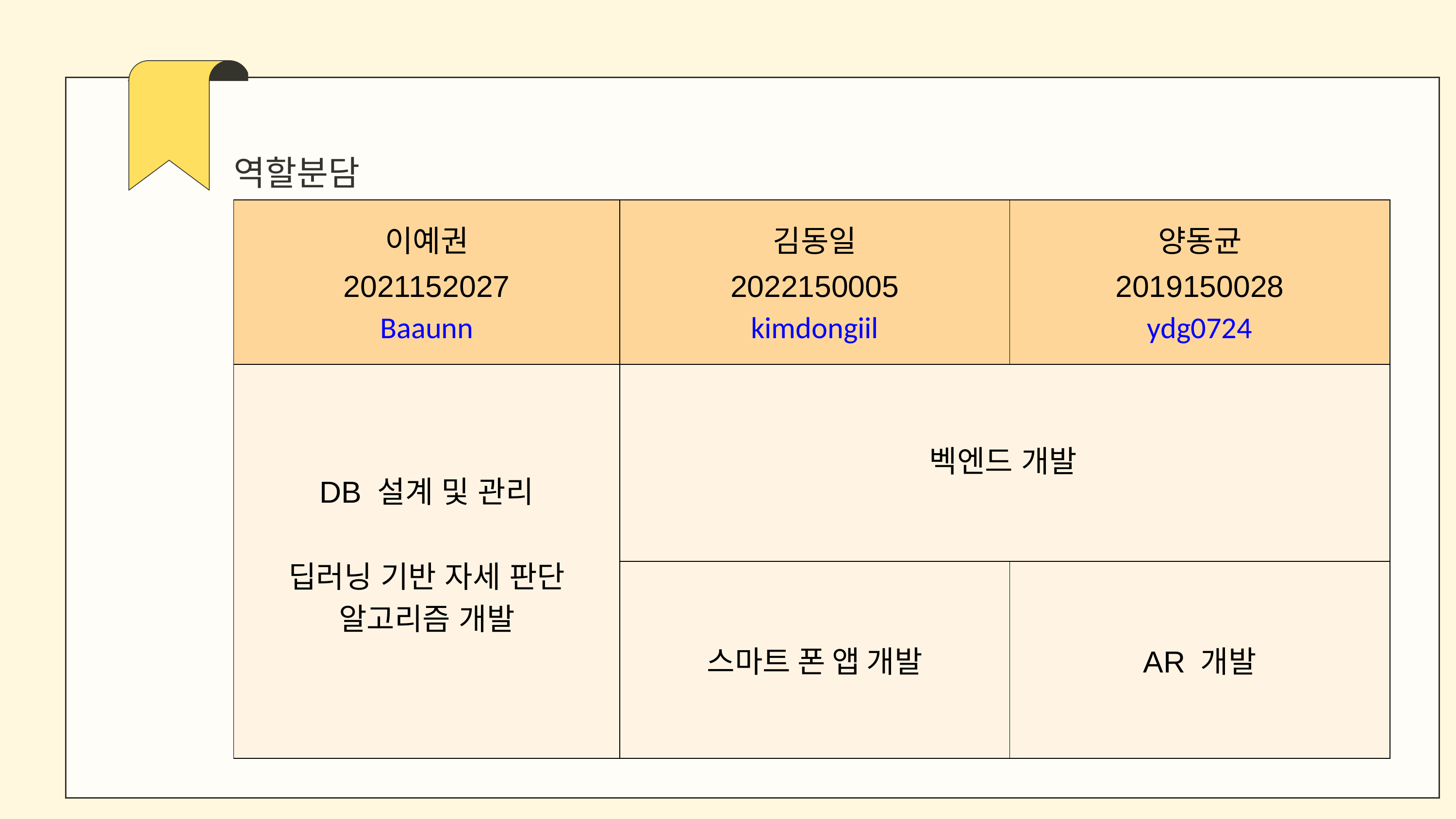

역할분담
| 이예권 2021152027 Baaunn | 김동일 2022150005 kimdongiil | 양동균 2019150028 ydg0724 |
| --- | --- | --- |
|  |  |  |
|  | 스마트 폰 앱 개발 | AR 개발 |
벡엔드 개발
DB 설계 및 관리

딥러닝 기반 자세 판단 알고리즘 개발